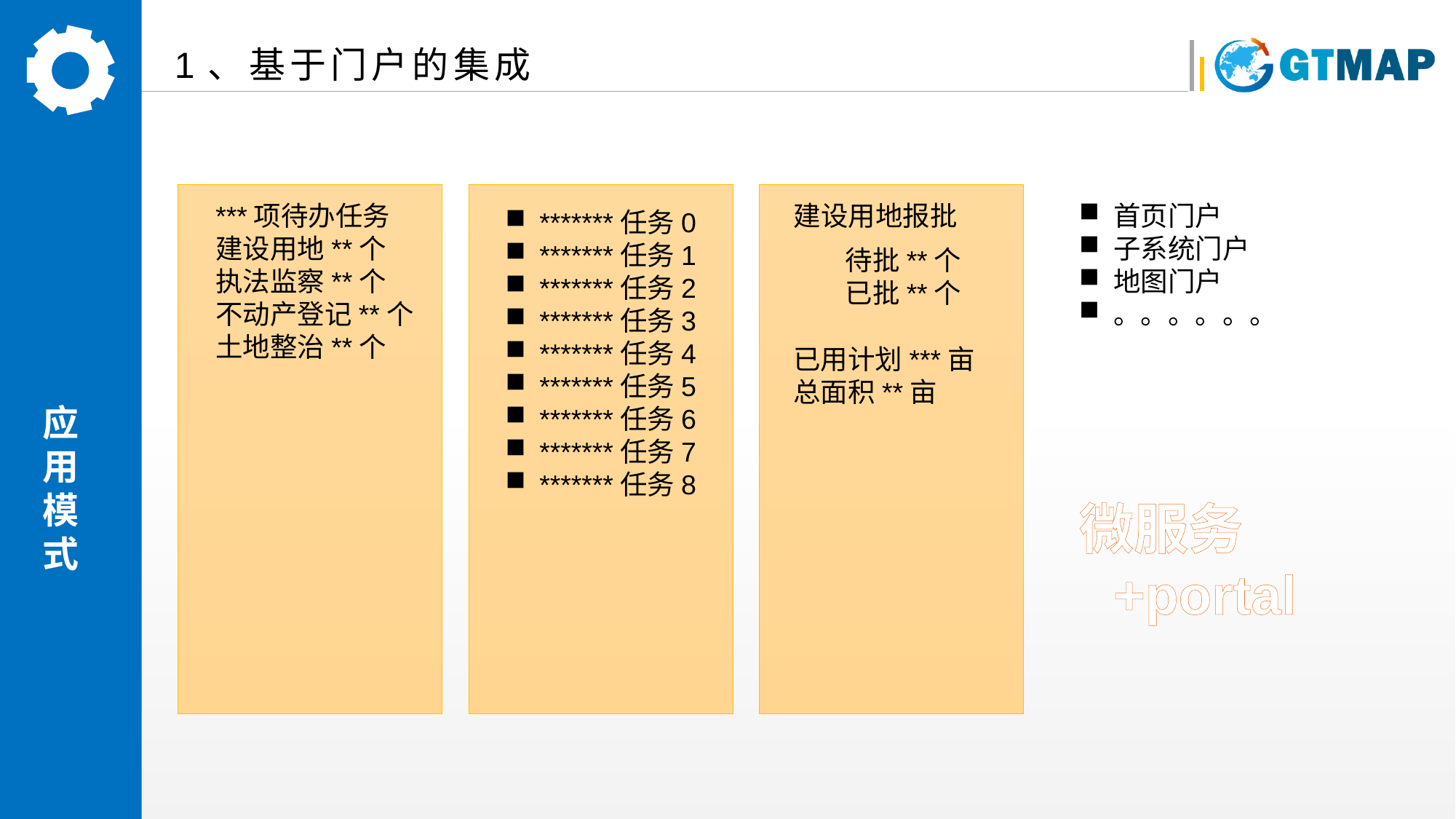

1、基于门户的集成

***项待办任务
建设用地**个
执法监察**个
不动产登记**个
土地整治**个

建设用地报批
首页门户
子系统门户
地图门户
。。。。。。
*******任务0
*******任务1
*******任务2
*******任务3
*******任务4
*******任务5
*******任务6
*******任务7
*******任务8

待批**个
已批**个

已用计划***亩
总面积**亩

微服务+portal